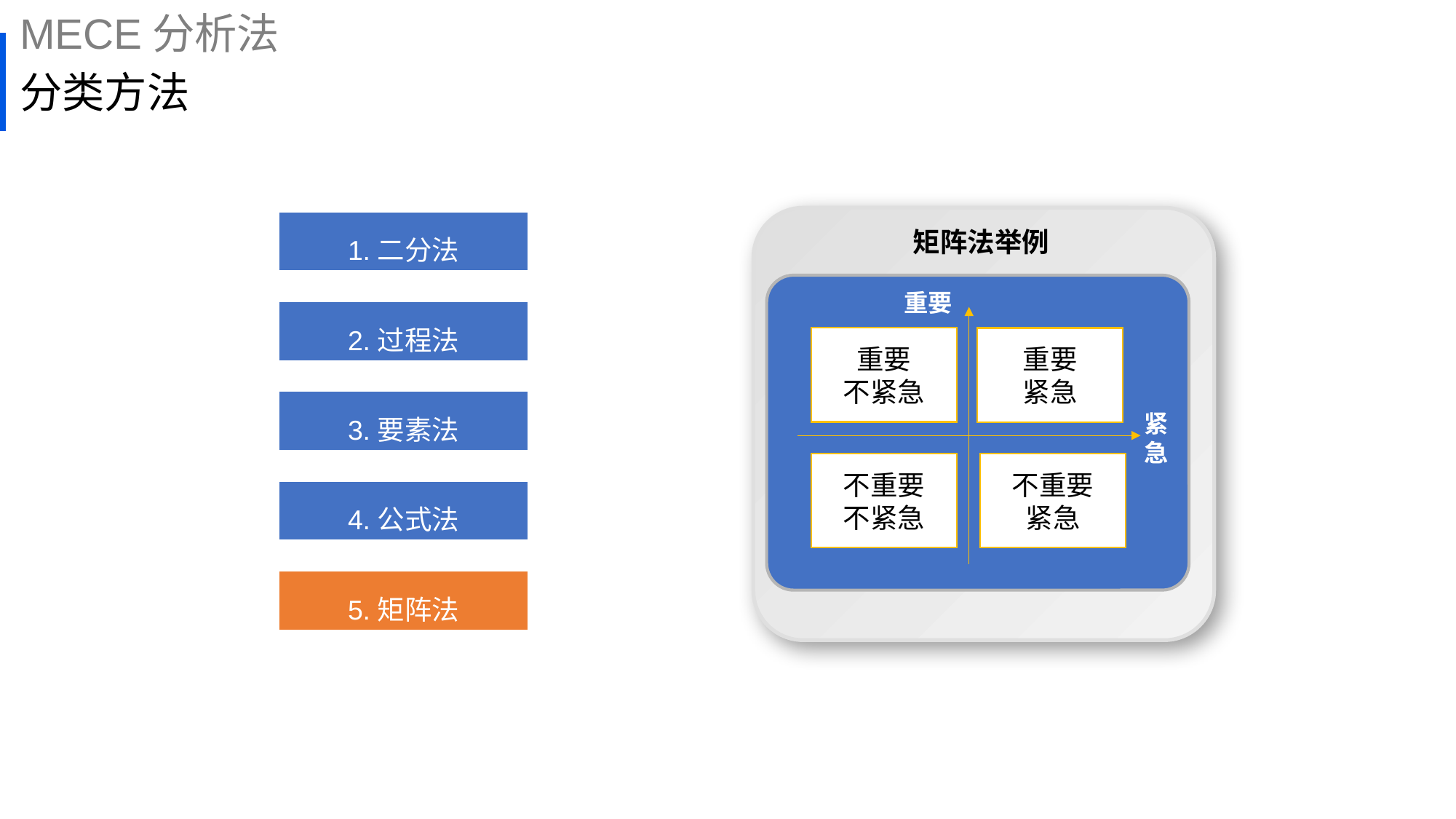

MECE分析法
# 分类方法

矩阵法举例

1.二分法
重要
2.过程法
重要
不紧急
重要
紧急
3.要素法
紧急
不重要
不紧急
不重要
紧急
4.公式法
5.矩阵法